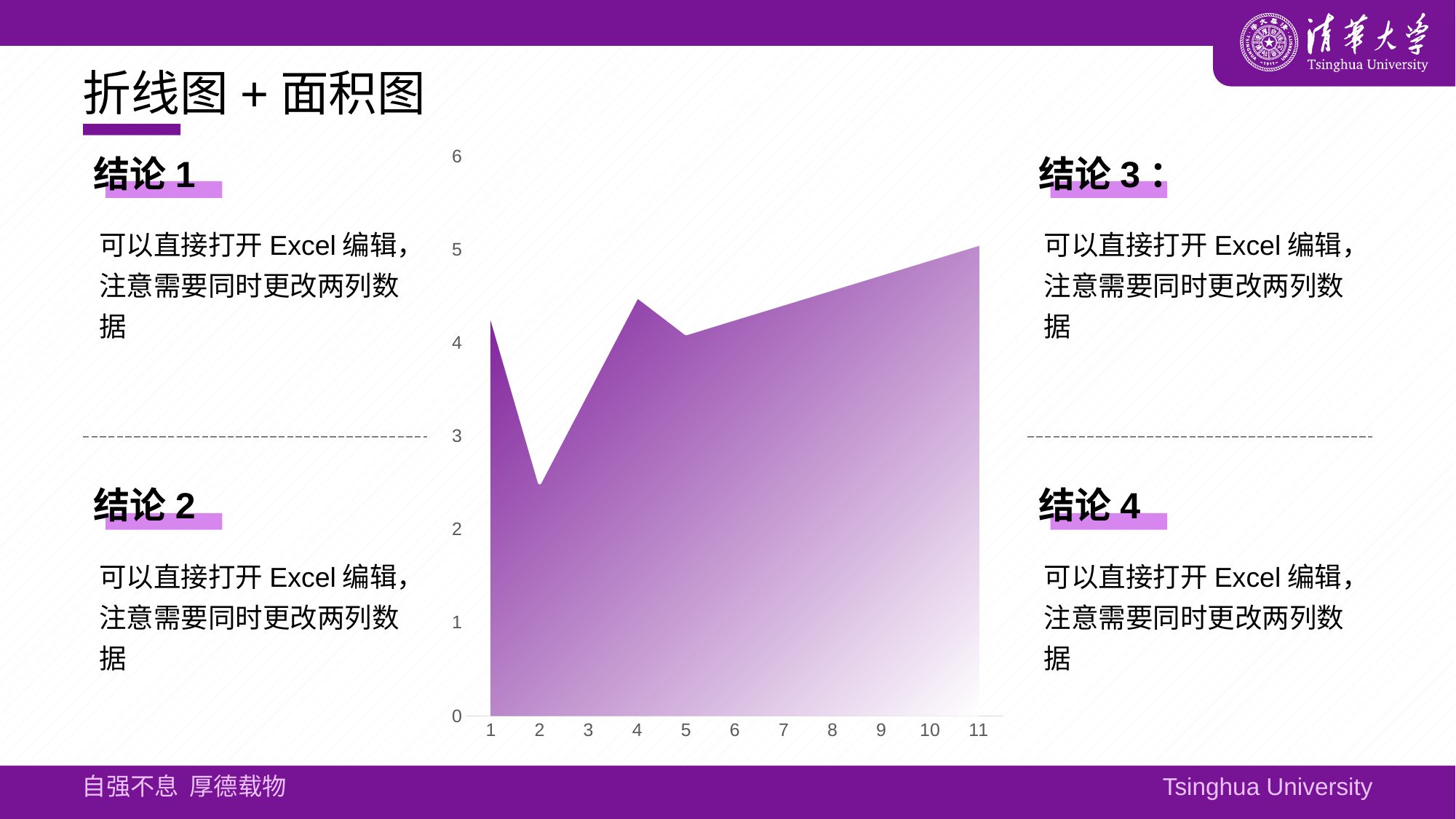

# 折线图+面积图

### Chart

| Category | 系列 1 | 系列 12 |
|---|---|---|
| 1 | 4.3 | 4.3 |
| 2 | 2.5 | 2.5 |
| 3 | 3.5 | 3.5 |
| 4 | 4.5 | 4.5 |
| 5 | 4.1 | 4.1 |
| 6 | 4.26 | 4.26 |
| 7 | 4.42 | 4.42 |
| 8 | 4.58 | 4.58 |
| 9 | 4.74 | 4.74 |
| 10 | 4.9 | 4.9 |
| 11 | 5.06 | 5.06 |
结论1
结论3：
可以直接打开Excel编辑，注意需要同时更改两列数据
可以直接打开Excel编辑，注意需要同时更改两列数据

结论2
结论4
可以直接打开Excel编辑，注意需要同时更改两列数据

可以直接打开Excel编辑，注意需要同时更改两列数据